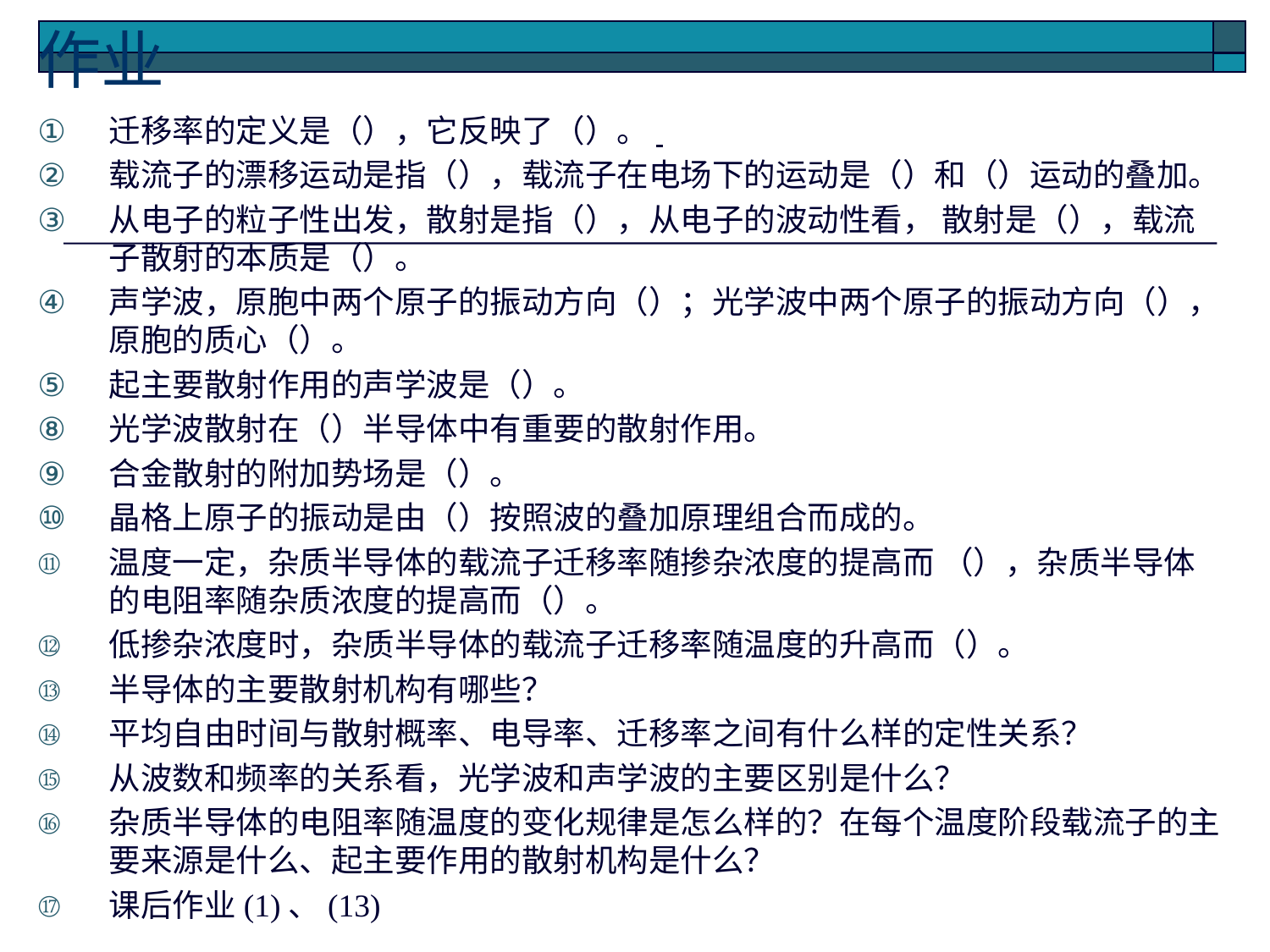

# 作业
迁移率的定义是（），它反映了（）。
载流子的漂移运动是指（），载流子在电场下的运动是（）和（）运动的叠加。
从电子的粒子性出发，散射是指（），从电子的波动性看， 散射是（），载流子散射的本质是（）。
声学波，原胞中两个原子的振动方向（）；光学波中两个原子的振动方向（），原胞的质心（）。
起主要散射作用的声学波是（）。
光学波散射在（）半导体中有重要的散射作用。
合金散射的附加势场是（）。
晶格上原子的振动是由（）按照波的叠加原理组合而成的。
温度一定，杂质半导体的载流子迁移率随掺杂浓度的提高而 （），杂质半导体的电阻率随杂质浓度的提高而（）。
低掺杂浓度时，杂质半导体的载流子迁移率随温度的升高而（）。
半导体的主要散射机构有哪些？
平均自由时间与散射概率、电导率、迁移率之间有什么样的定性关系？
从波数和频率的关系看，光学波和声学波的主要区别是什么？
杂质半导体的电阻率随温度的变化规律是怎么样的？在每个温度阶段载流子的主要来源是什么、起主要作用的散射机构是什么？
课后作业(1)、(13)